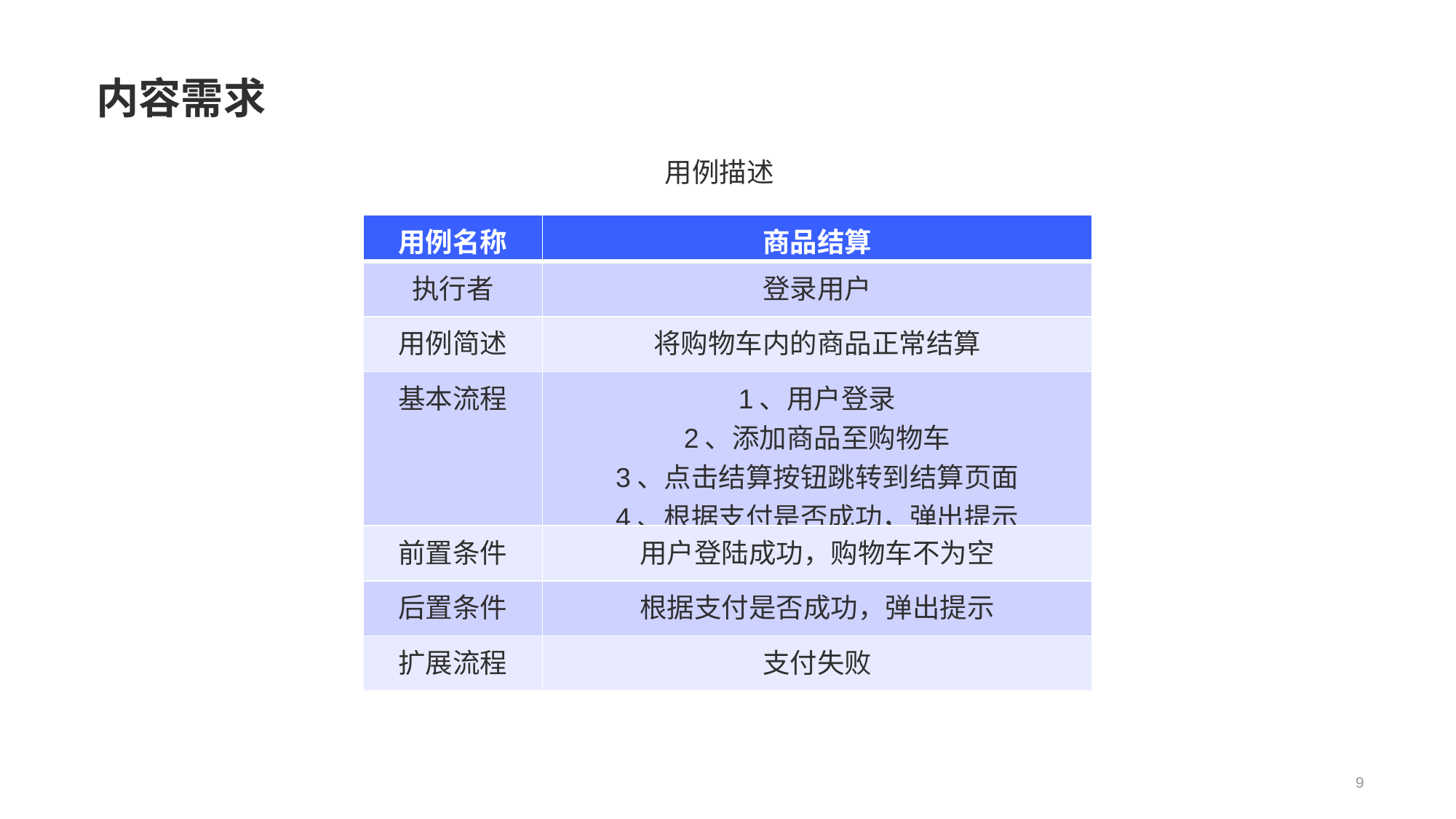

内容需求
用例描述
| 用例名称 | 商品结算 |
| --- | --- |
| 执行者 | 登录用户 |
| 用例简述 | 将购物车内的商品正常结算 |
| 基本流程 | 1、用户登录 2、添加商品至购物车 3、点击结算按钮跳转到结算页面 4、根据支付是否成功，弹出提示 |
| 前置条件 | 用户登陆成功，购物车不为空 |
| 后置条件 | 根据支付是否成功，弹出提示 |
| 扩展流程 | 支付失败 |
9